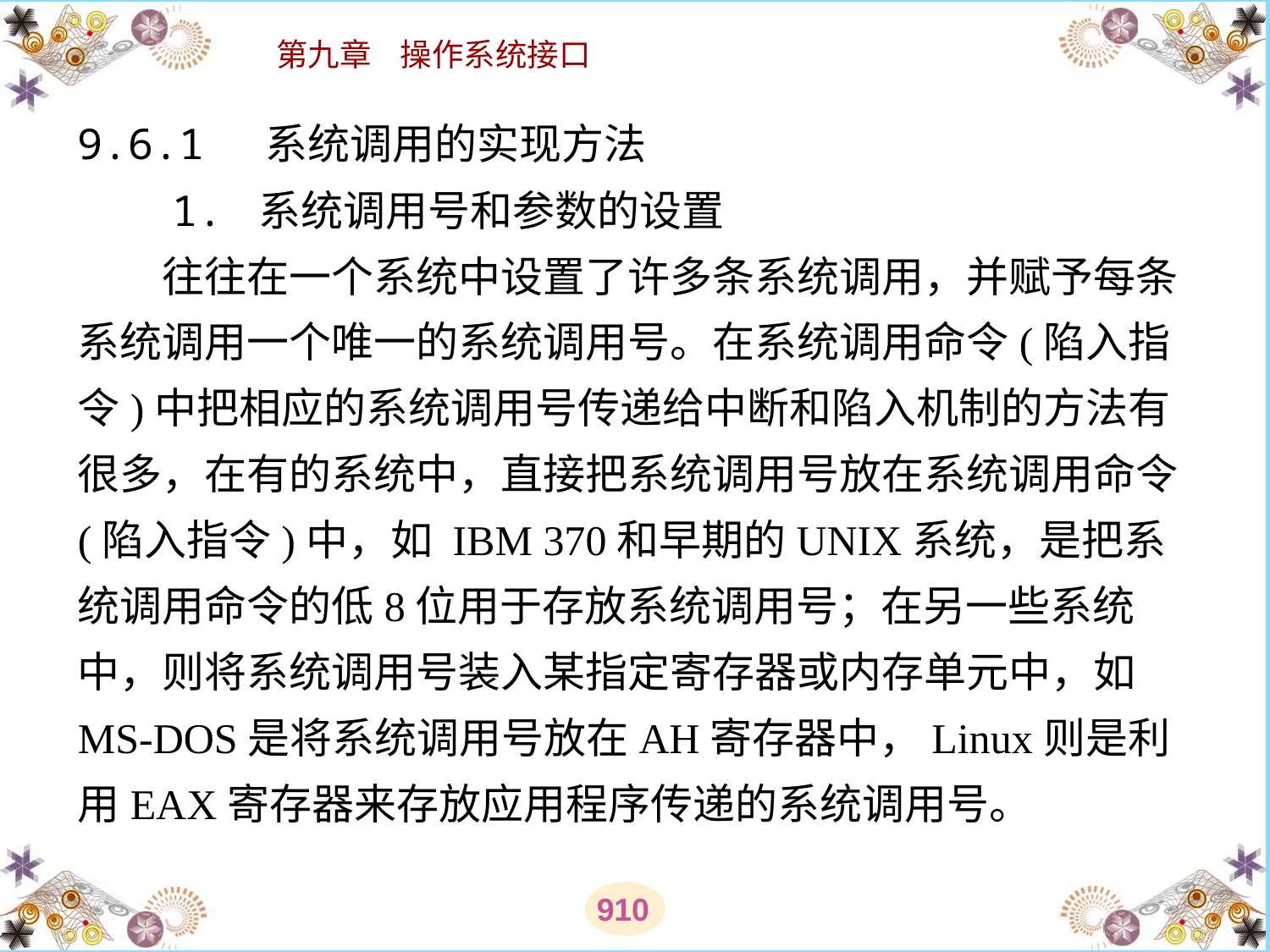

# 9.6.1  系统调用的实现方法 　　1. 系统调用号和参数的设置 　　往往在一个系统中设置了许多条系统调用，并赋予每条系统调用一个唯一的系统调用号。在系统调用命令(陷入指令)中把相应的系统调用号传递给中断和陷入机制的方法有很多，在有的系统中，直接把系统调用号放在系统调用命令(陷入指令)中，如 IBM 370和早期的UNIX系统，是把系统调用命令的低8位用于存放系统调用号；在另一些系统中，则将系统调用号装入某指定寄存器或内存单元中，如MS-DOS是将系统调用号放在AH寄存器中，Linux则是利用EAX寄存器来存放应用程序传递的系统调用号。